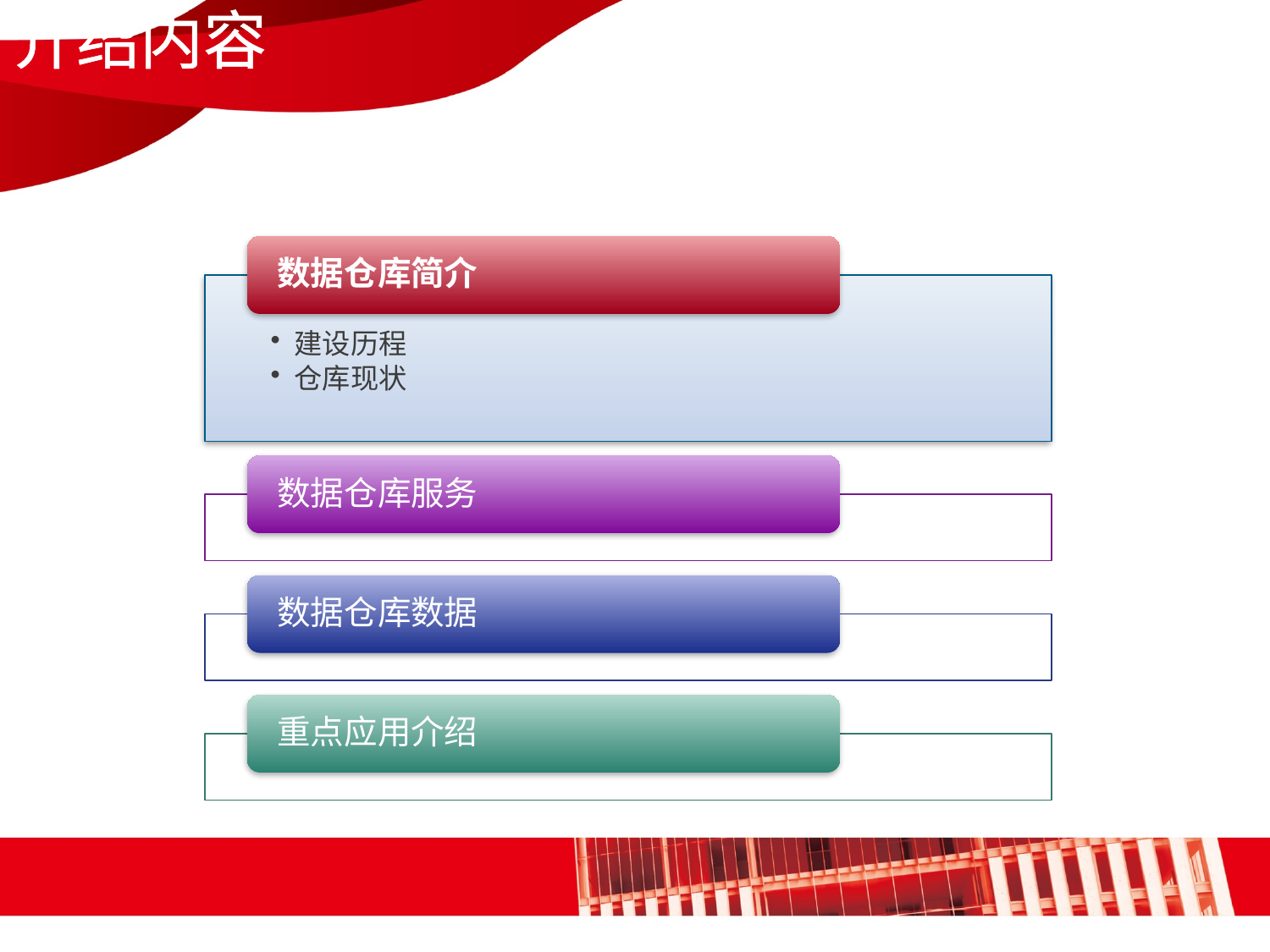

介绍内容
建设历程
仓库现状
数据仓库简介
数据仓库服务
数据仓库数据
重点应用介绍